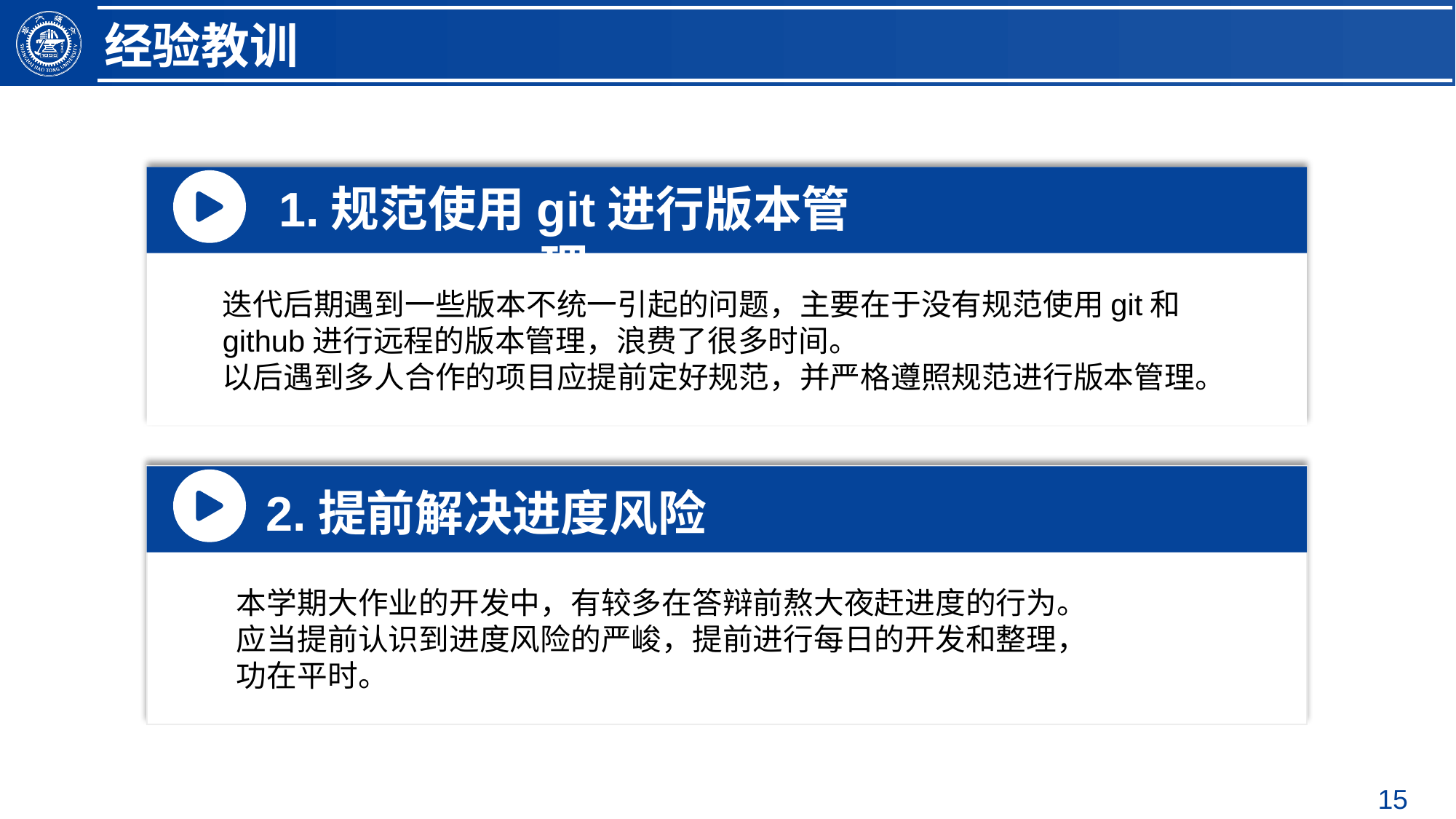

经验教训

1.规范使用git进行版本管理
迭代后期遇到一些版本不统一引起的问题，主要在于没有规范使用git和github进行远程的版本管理，浪费了很多时间。
以后遇到多人合作的项目应提前定好规范，并严格遵照规范进行版本管理。

2.提前解决进度风险
本学期大作业的开发中，有较多在答辩前熬大夜赶进度的行为。应当提前认识到进度风险的严峻，提前进行每日的开发和整理，功在平时。
15